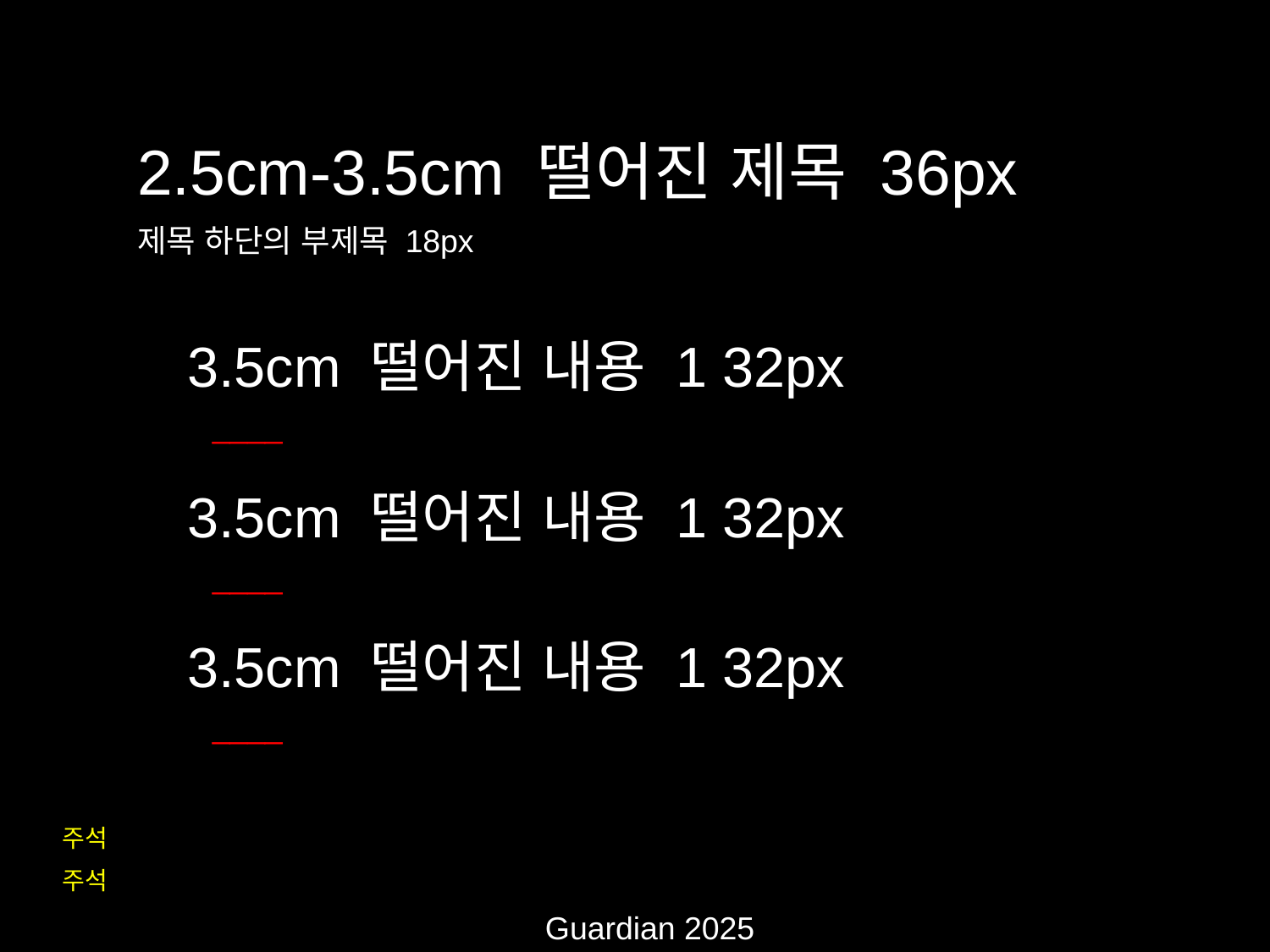

2.5cm-3.5cm 떨어진 제목 36px
제목 하단의 부제목 18px
3.5cm 떨어진 내용 1 32px
____
3.5cm 떨어진 내용 1 32px
____
3.5cm 떨어진 내용 1 32px
____
주석
주석